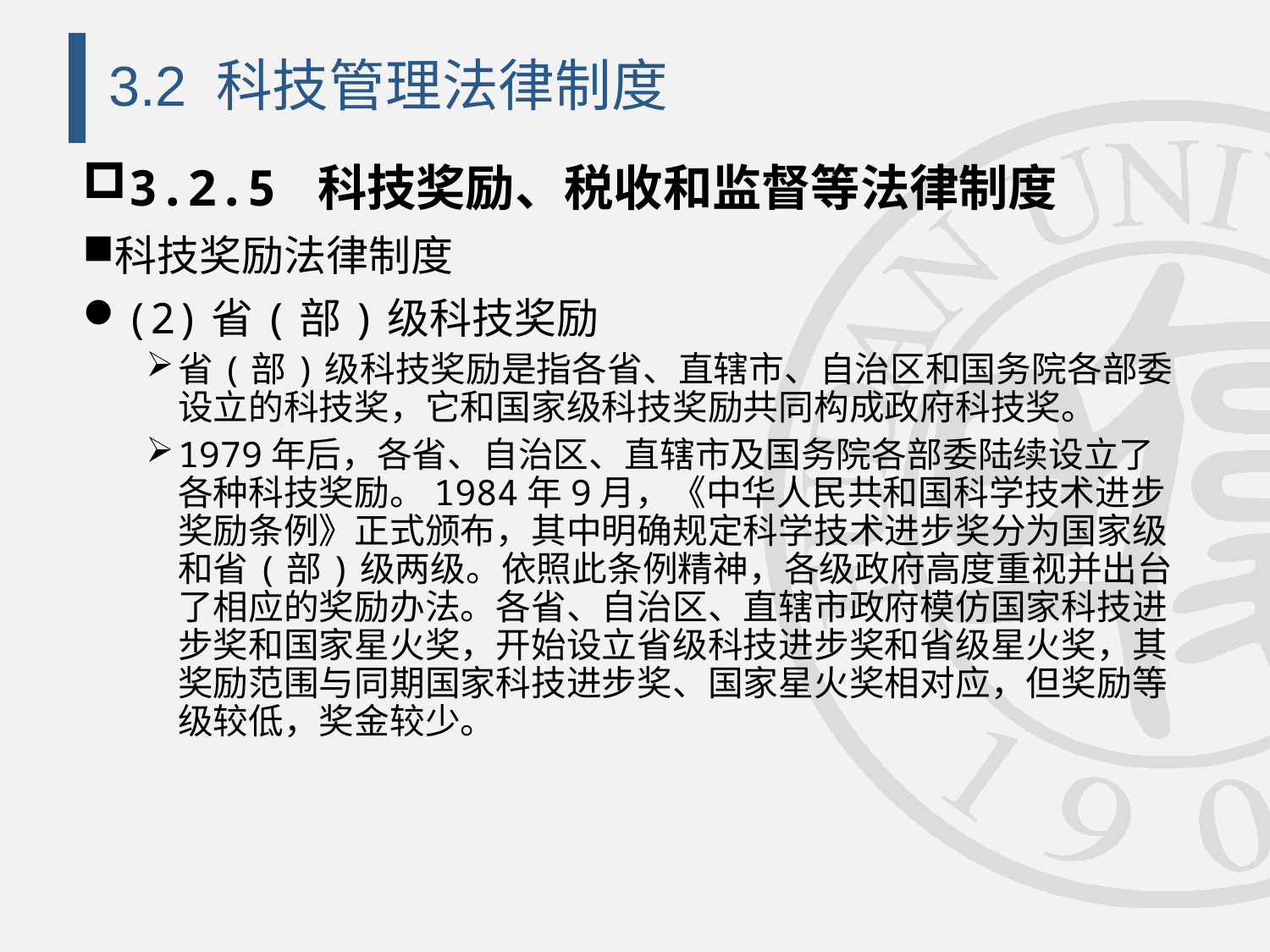

# 3.2 科技管理法律制度
3.2.5 科技奖励、税收和监督等法律制度
科技奖励法律制度
(2)省(部)级科技奖励
省(部)级科技奖励是指各省、直辖市、自治区和国务院各部委设立的科技奖，它和国家级科技奖励共同构成政府科技奖。
1979年后，各省、自治区、直辖市及国务院各部委陆续设立了各种科技奖励。1984年9月，《中华人民共和国科学技术进步奖励条例》正式颁布，其中明确规定科学技术进步奖分为国家级和省(部)级两级。依照此条例精神，各级政府高度重视并出台了相应的奖励办法。各省、自治区、直辖市政府模仿国家科技进步奖和国家星火奖，开始设立省级科技进步奖和省级星火奖，其奖励范围与同期国家科技进步奖、国家星火奖相对应，但奖励等级较低，奖金较少。